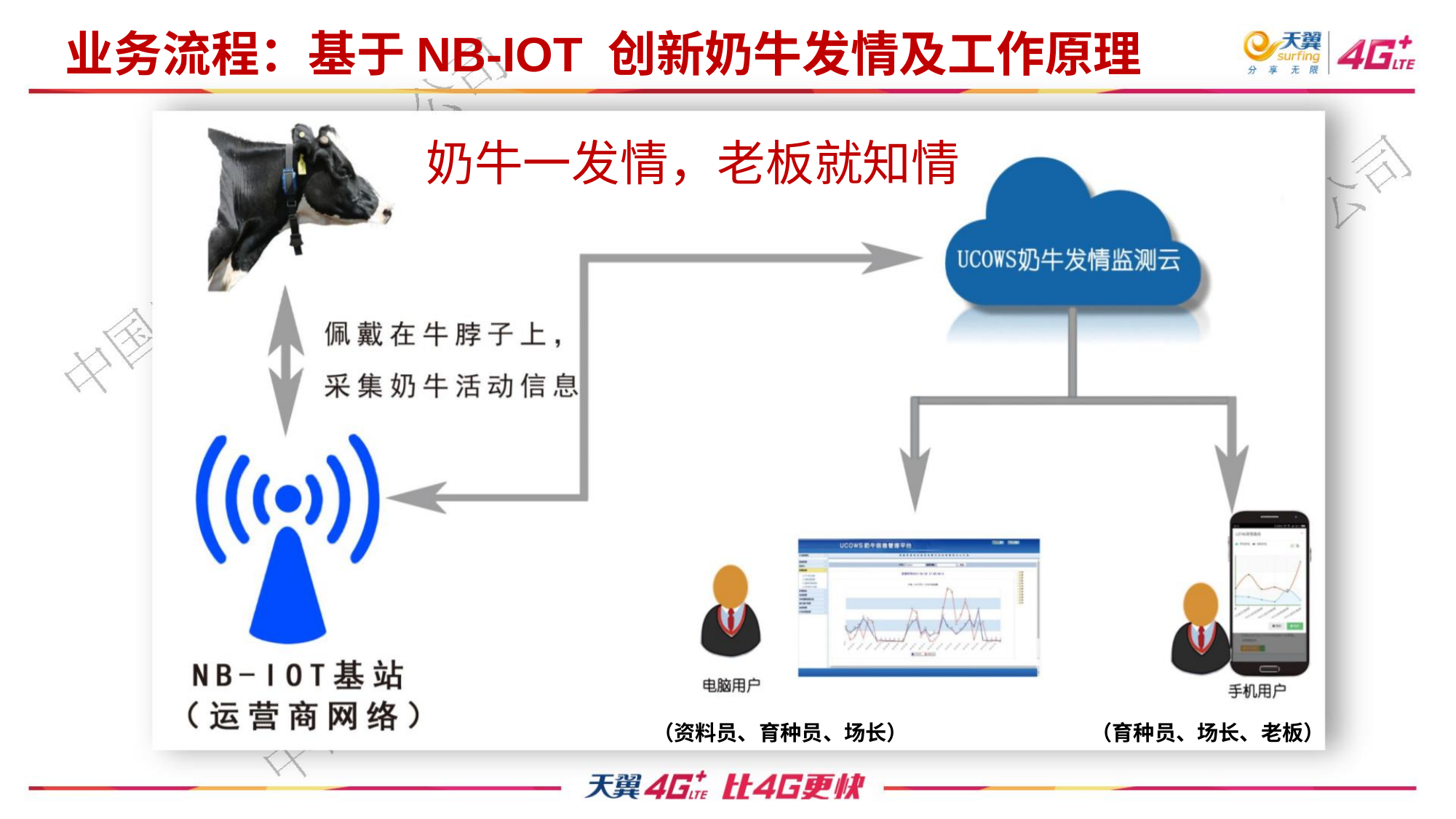

业务流程：基于NB-IOT 创新奶牛发情及工作原理
奶牛一发情，老板就知情
（资料员、育种员、场长）
（育种员、场长、老板）